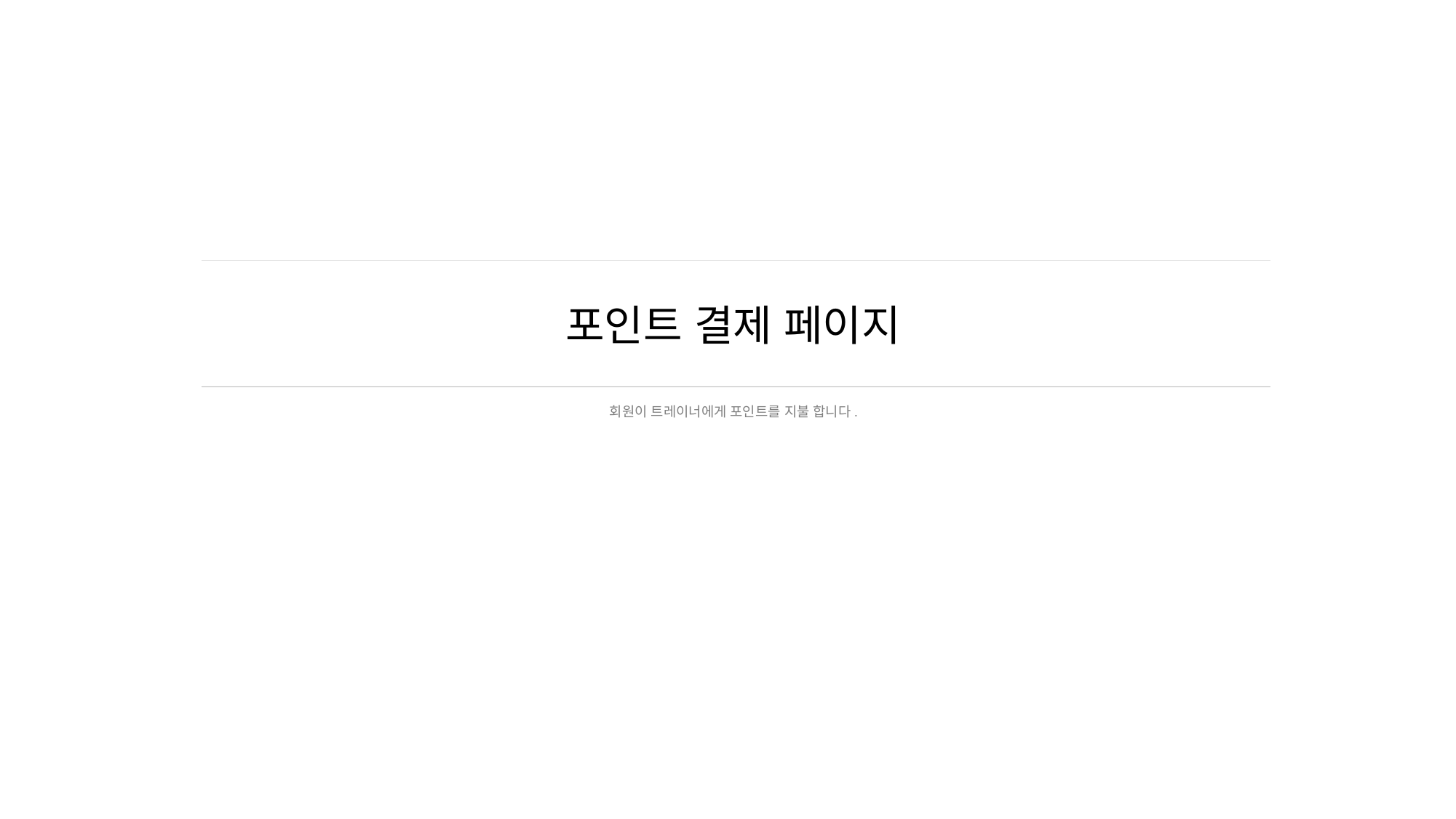

# 포인트 결제 페이지
회원이 트레이너에게 포인트를 지불 합니다.